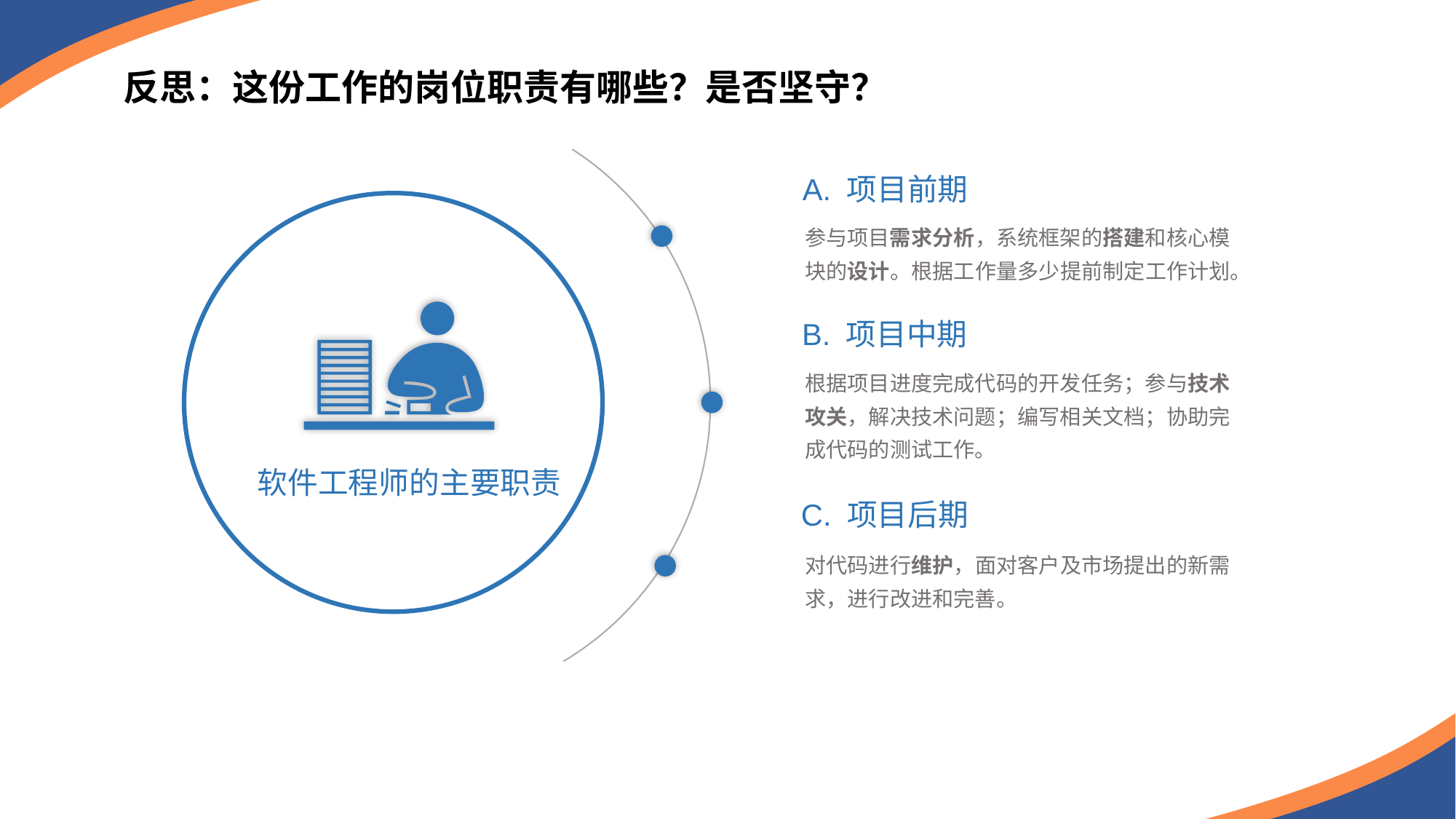

反思：这份工作的岗位职责有哪些？是否坚守？

A. 项目前期

参与项目需求分析，系统框架的搭建和核心模块的设计。根据工作量多少提前制定工作计划。

B. 项目中期
根据项目进度完成代码的开发任务；参与技术攻关，解决技术问题；编写相关文档；协助完成代码的测试工作。

软件工程师的主要职责
C. 项目后期
对代码进行维护，面对客户及市场提出的新需求，进行改进和完善。